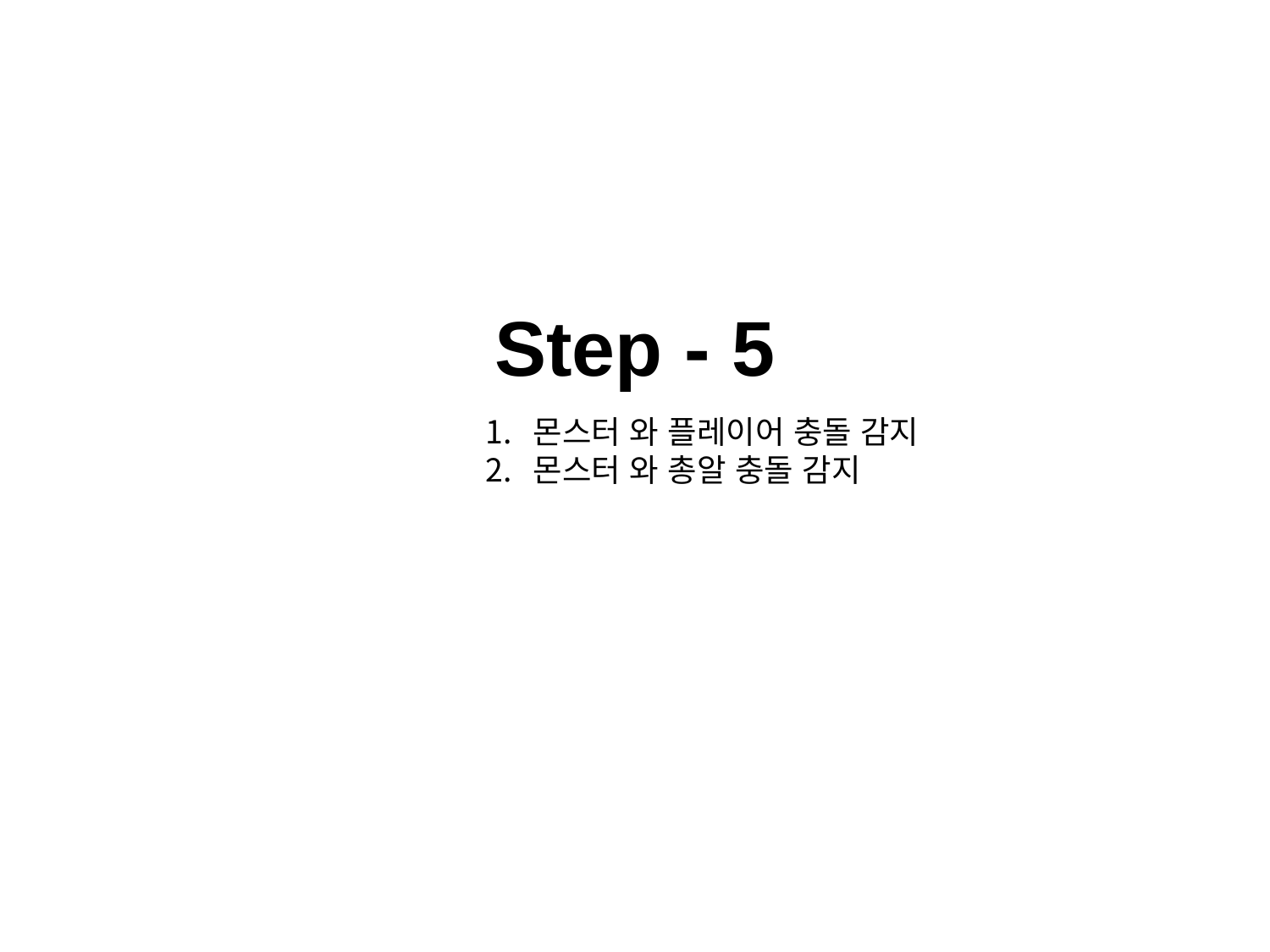

# Step - 5
몬스터 와 플레이어 충돌 감지
몬스터 와 총알 충돌 감지